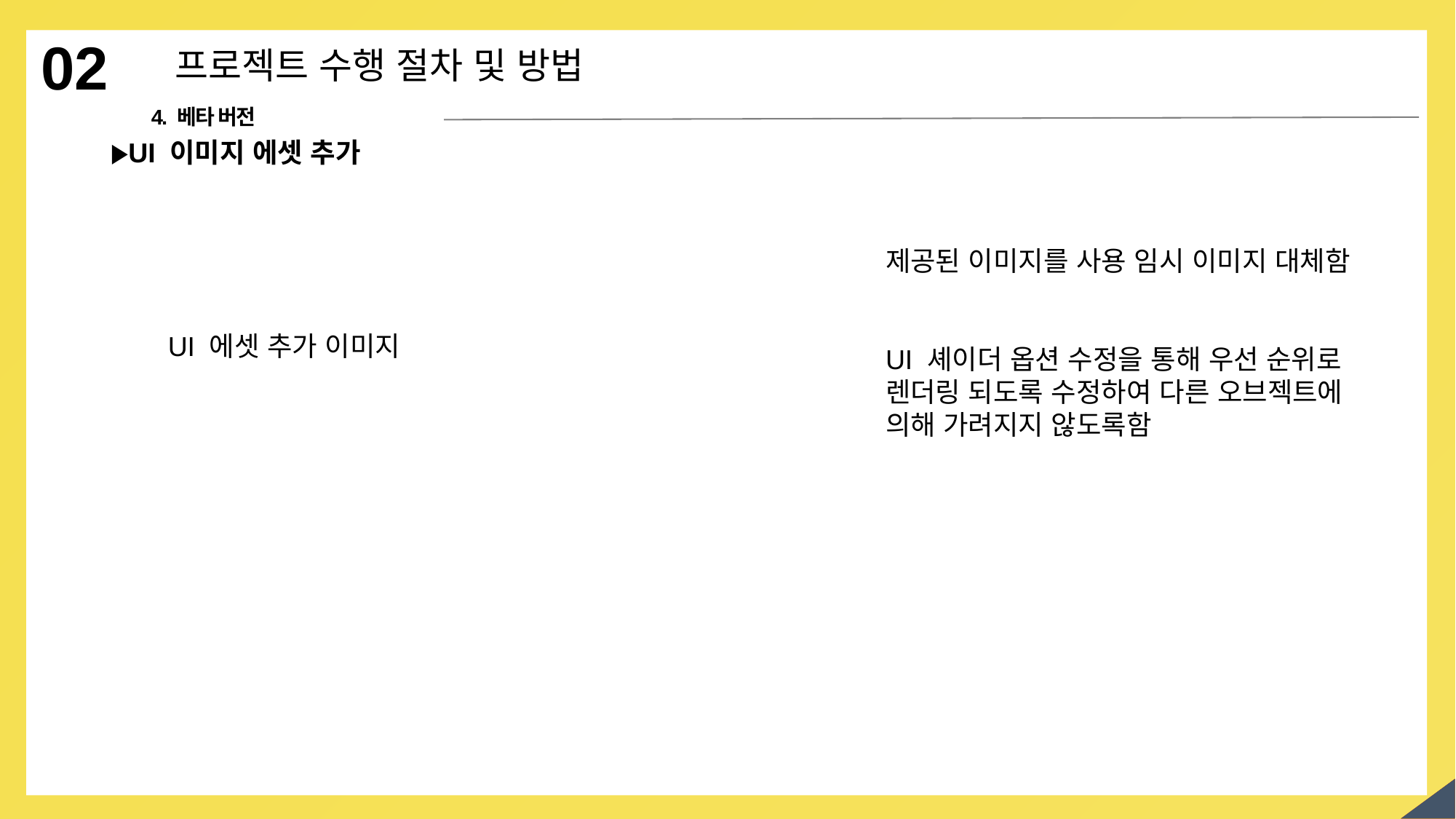

02

프로젝트 수행 절차 및 방법
4. 베타 버전

▶UI 이미지 에셋 추가
제공된 이미지를 사용 임시 이미지 대체함

UI 셰이더 옵션 수정을 통해 우선 순위로 렌더링 되도록 수정하여 다른 오브젝트에 의해 가려지지 않도록함
UI 에셋 추가 이미지